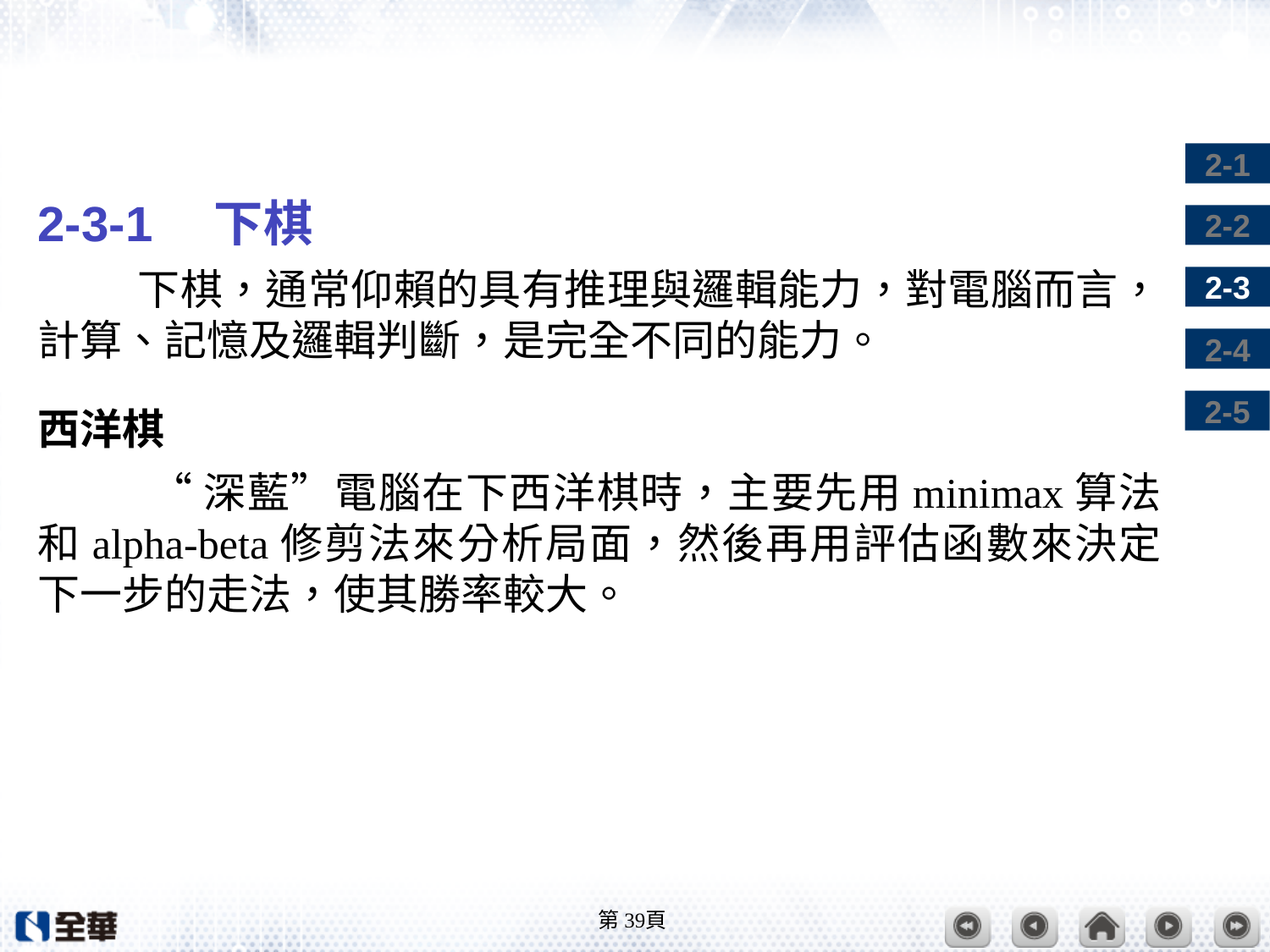

#
2-3-1　下棋
下棋，通常仰賴的具有推理與邏輯能力，對電腦而言，計算、記憶及邏輯判斷，是完全不同的能力。
西洋棋
 “深藍”電腦在下西洋棋時，主要先用minimax算法和alpha-beta修剪法來分析局面，然後再用評估函數來決定下一步的走法，使其勝率較大。